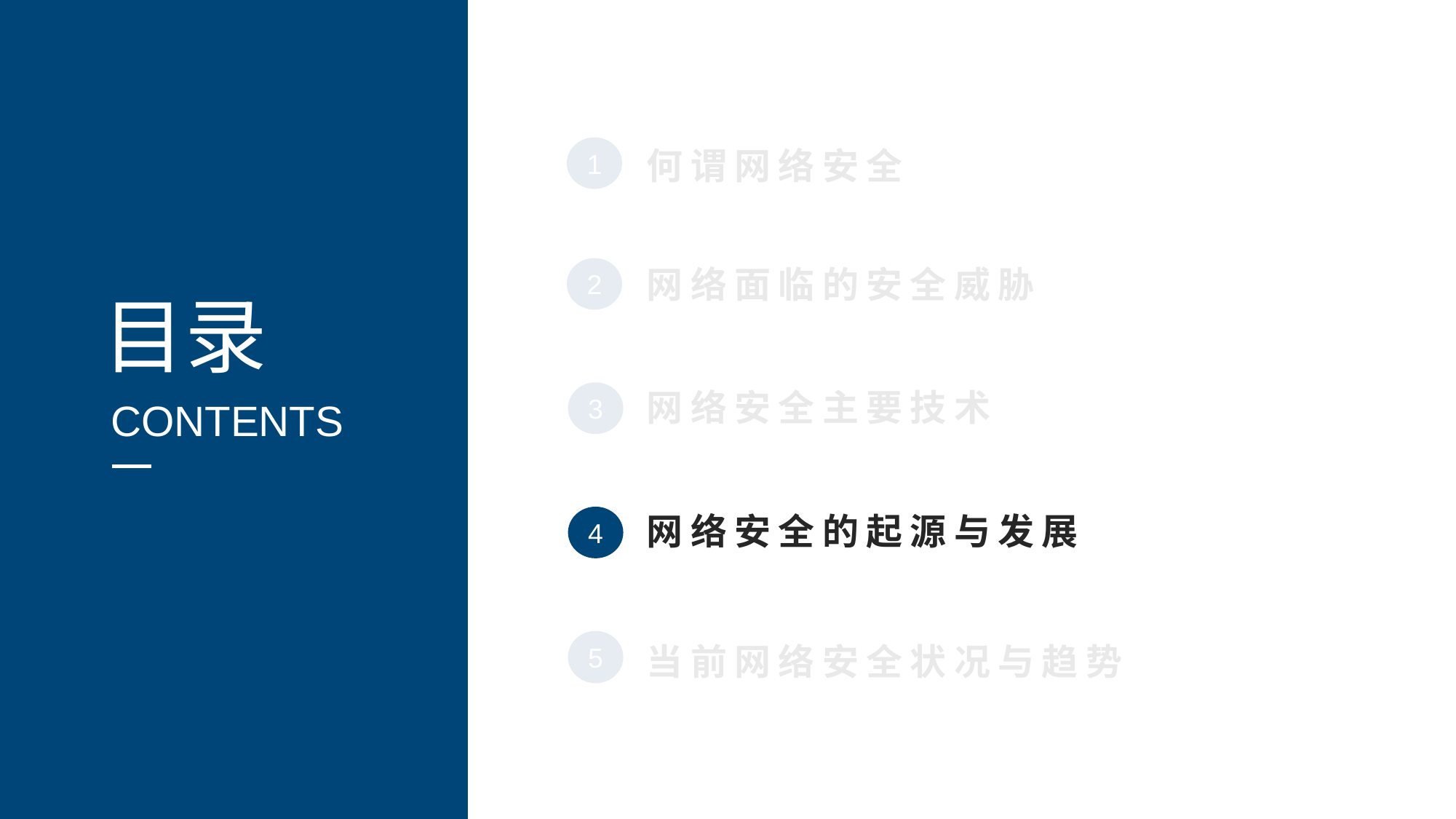

1
何谓网络安全

网络面临的安全威胁
2
目录
CONTENTS
网络安全主要技术
3
网络安全的起源与发展
4

5
当前网络安全状况与趋势